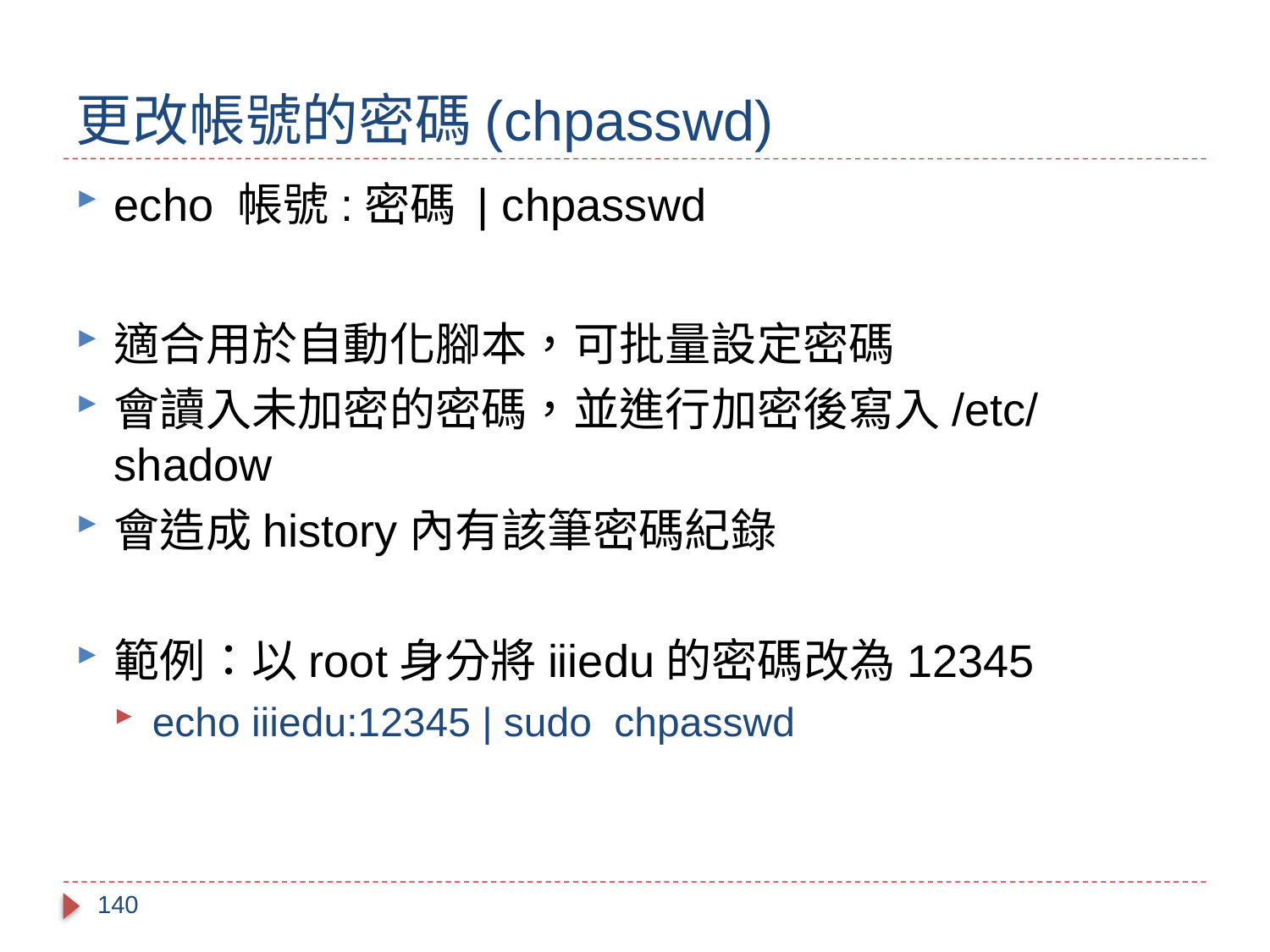

# 更改帳號的密碼(chpasswd)
echo 帳號:密碼 | chpasswd

適合用於自動化腳本，可批量設定密碼
會讀入未加密的密碼，並進行加密後寫入/etc/shadow
會造成history內有該筆密碼紀錄

範例：以root身分將iiiedu的密碼改為12345
echo iiiedu:12345 | sudo  chpasswd

140